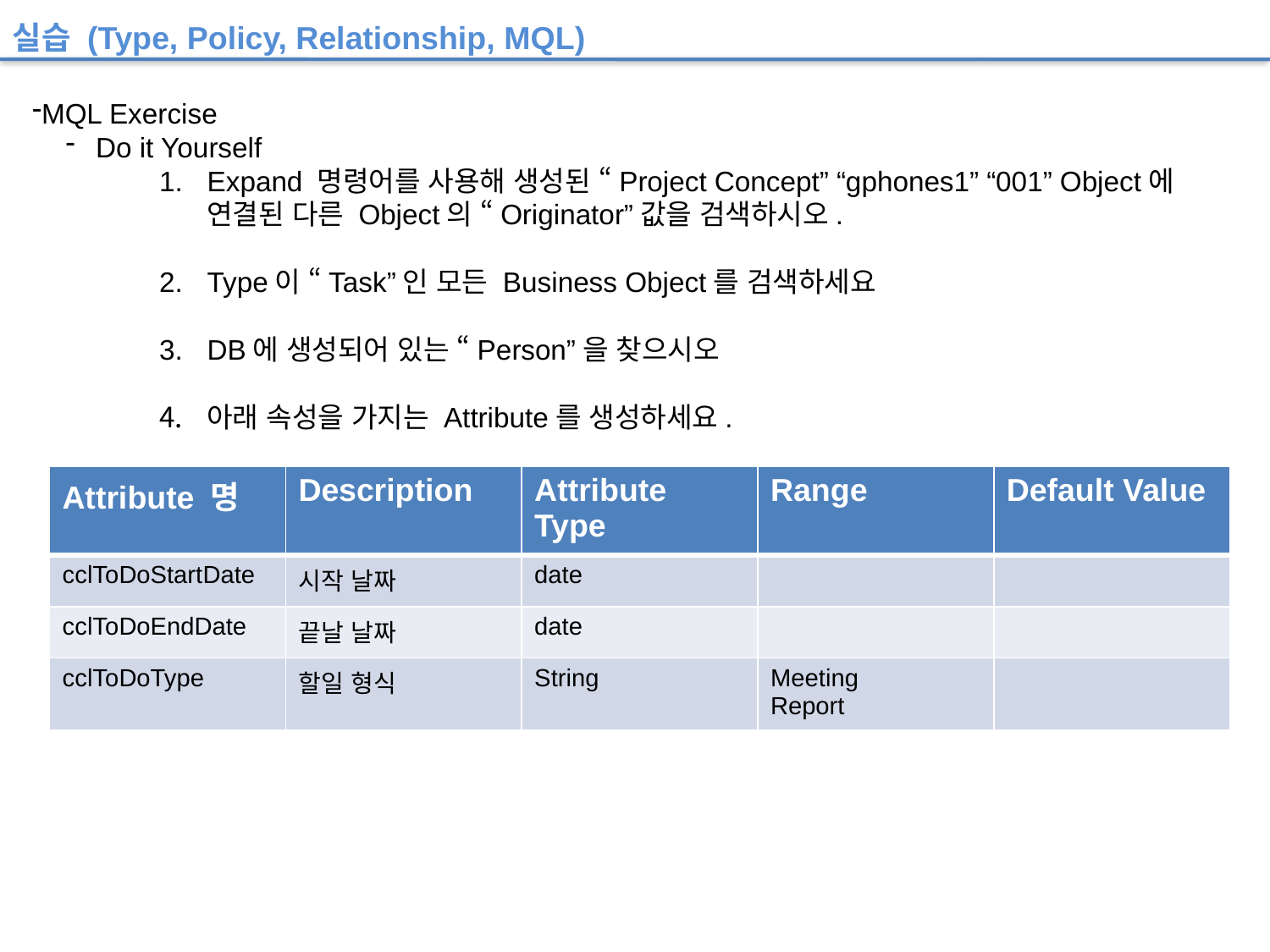

실습 (Type, Policy, Relationship, MQL)
MQL Exercise
Do it Yourself
Expand 명령어를 사용해 생성된 “Project Concept” “gphones1” “001” Object에 연결된 다른 Object의 “Originator”값을 검색하시오.

Type이 “Task”인 모든 Business Object를 검색하세요

DB에 생성되어 있는 “Person”을 찾으시오

아래 속성을 가지는 Attribute를 생성하세요.

| Attribute 명 | Description | Attribute Type | Range | Default Value |
| --- | --- | --- | --- | --- |
| cclToDoStartDate | 시작 날짜 | date |  |  |
| cclToDoEndDate | 끝날 날짜 | date |  |  |
| cclToDoType | 할일 형식 | String | Meeting Report |  |